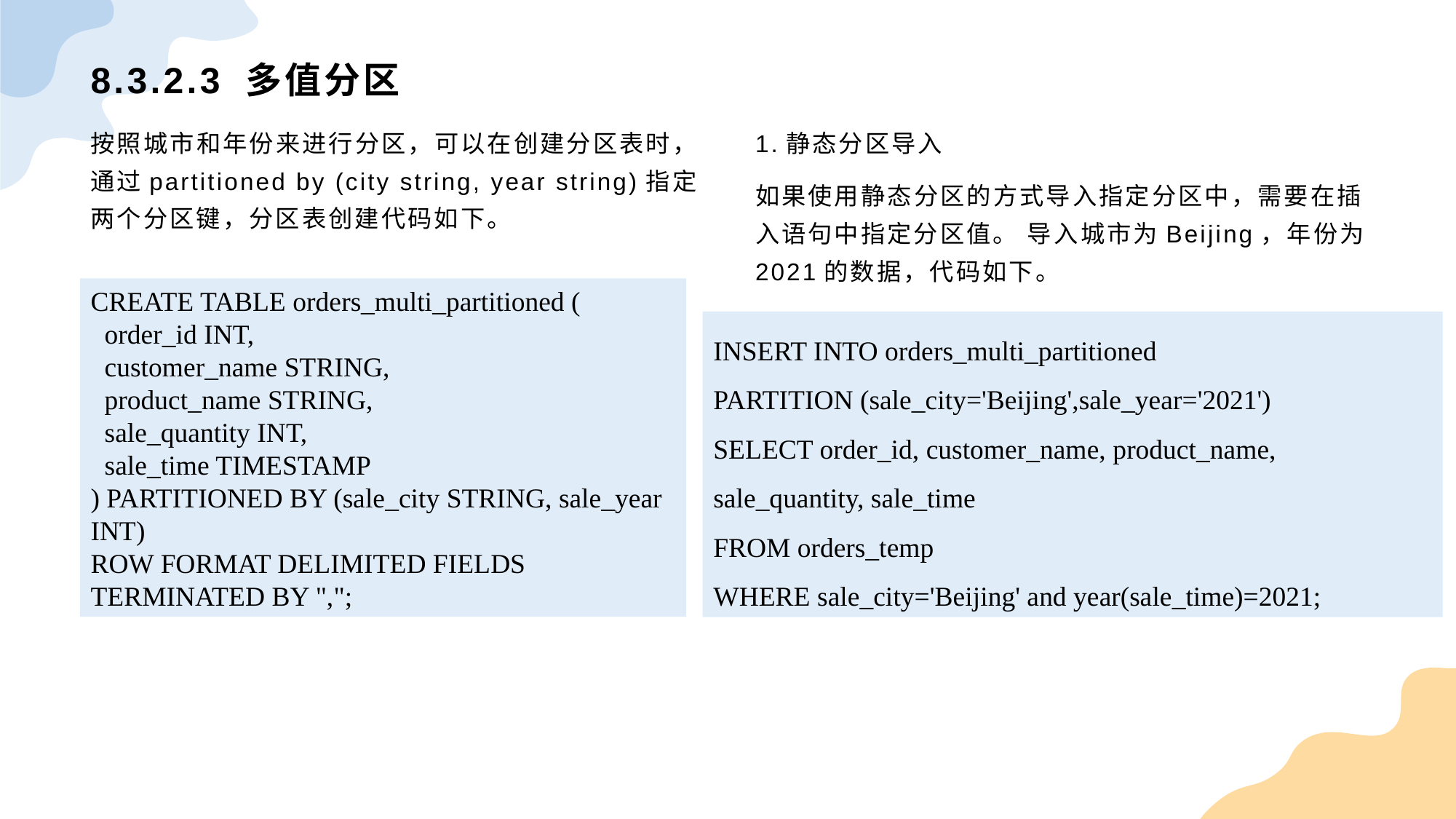

# 8.3.2.3 多值分区
按照城市和年份来进行分区，可以在创建分区表时，通过partitioned by (city string, year string)指定两个分区键，分区表创建代码如下。
1.静态分区导入
如果使用静态分区的方式导入指定分区中，需要在插入语句中指定分区值。 导入城市为Beijing，年份为2021的数据，代码如下。
CREATE TABLE orders_multi_partitioned (
  order_id INT,
  customer_name STRING,
  product_name STRING,
  sale_quantity INT,
  sale_time TIMESTAMP
) PARTITIONED BY (sale_city STRING, sale_year INT)
ROW FORMAT DELIMITED FIELDS TERMINATED BY ",";
INSERT INTO orders_multi_partitioned
PARTITION (sale_city='Beijing',sale_year='2021')
SELECT order_id, customer_name, product_name, sale_quantity, sale_time
FROM orders_temp
WHERE sale_city='Beijing' and year(sale_time)=2021;